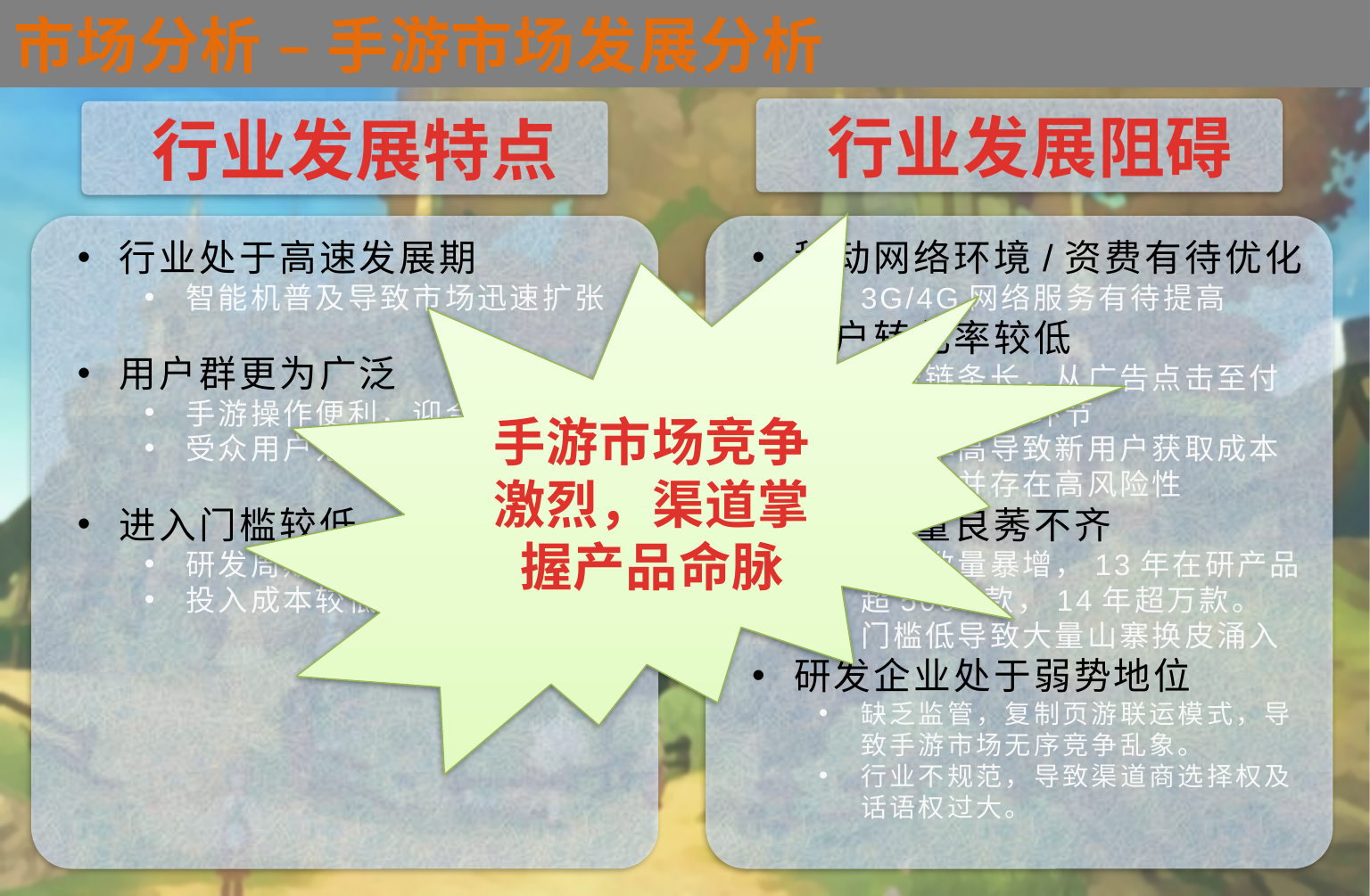

为什么要做卡片游戏
市场分析 – 手游市场发展分析
行业发展阻碍
行业发展特点
手游市场竞争激烈，渠道掌握产品命脉
行业处于高速发展期
智能机普及导致市场迅速扩张

用户群更为广泛
手游操作便利，迎合碎片时间
受众用户范围较页游更广

进入门槛较低
研发周期短
投入成本较低

移动网络环境/资费有待优化
3G/4G网络服务有待提高
用户转化率较低
付费链条长，从广告点击至付费需要5~6环节
流失率高导致新用户获取成本高涨，并存在高风险性
产品质量良莠不齐
产品数量暴增，13年在研产品超5000款，14年超万款。
门槛低导致大量山寨换皮涌入
研发企业处于弱势地位
缺乏监管，复制页游联运模式，导致手游市场无序竞争乱象。
行业不规范，导致渠道商选择权及话语权过大。